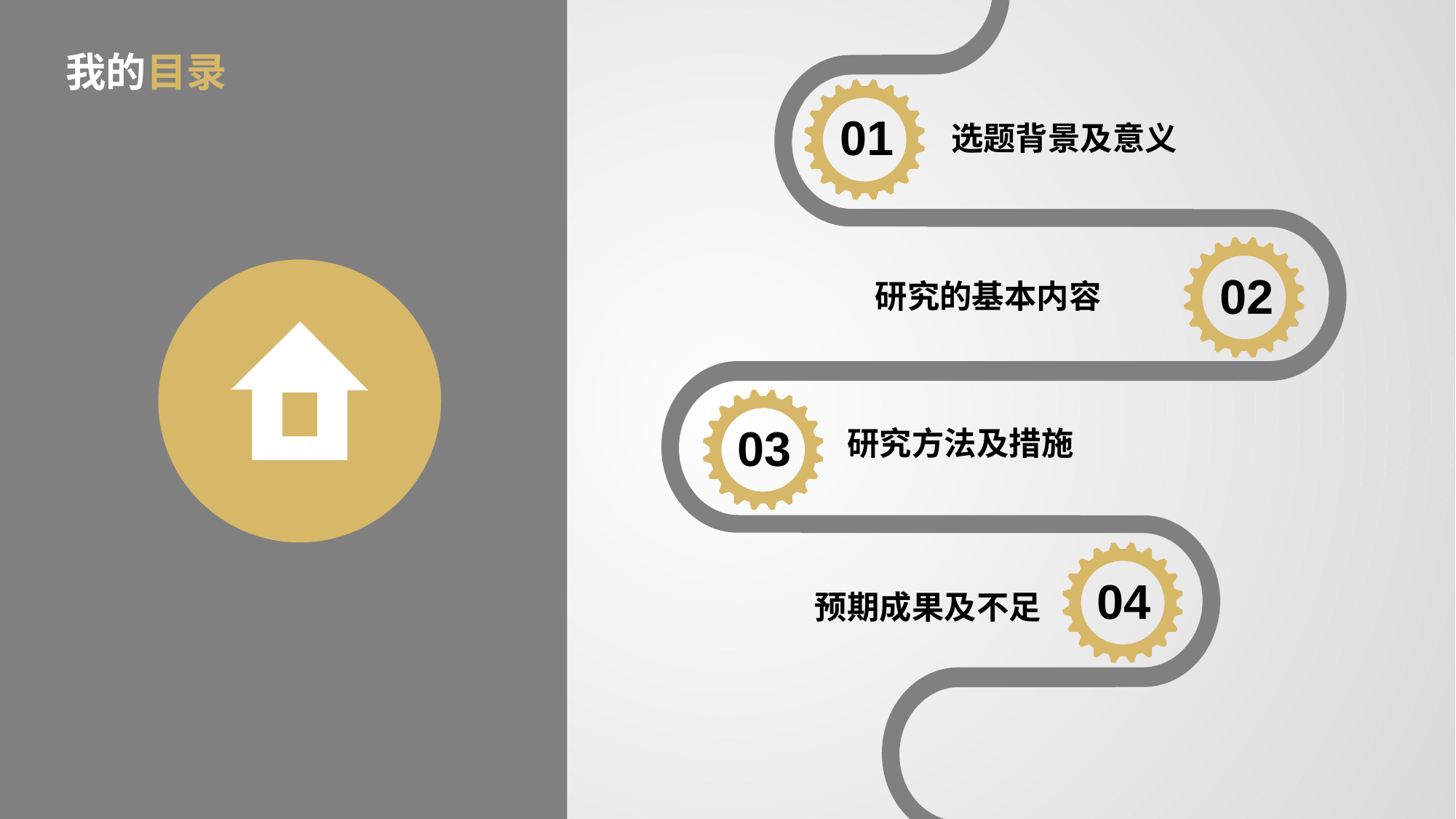

我的目录

选题背景及意义
01

研究的基本内容
02

研究方法及措施
03

04
预期成果及不足